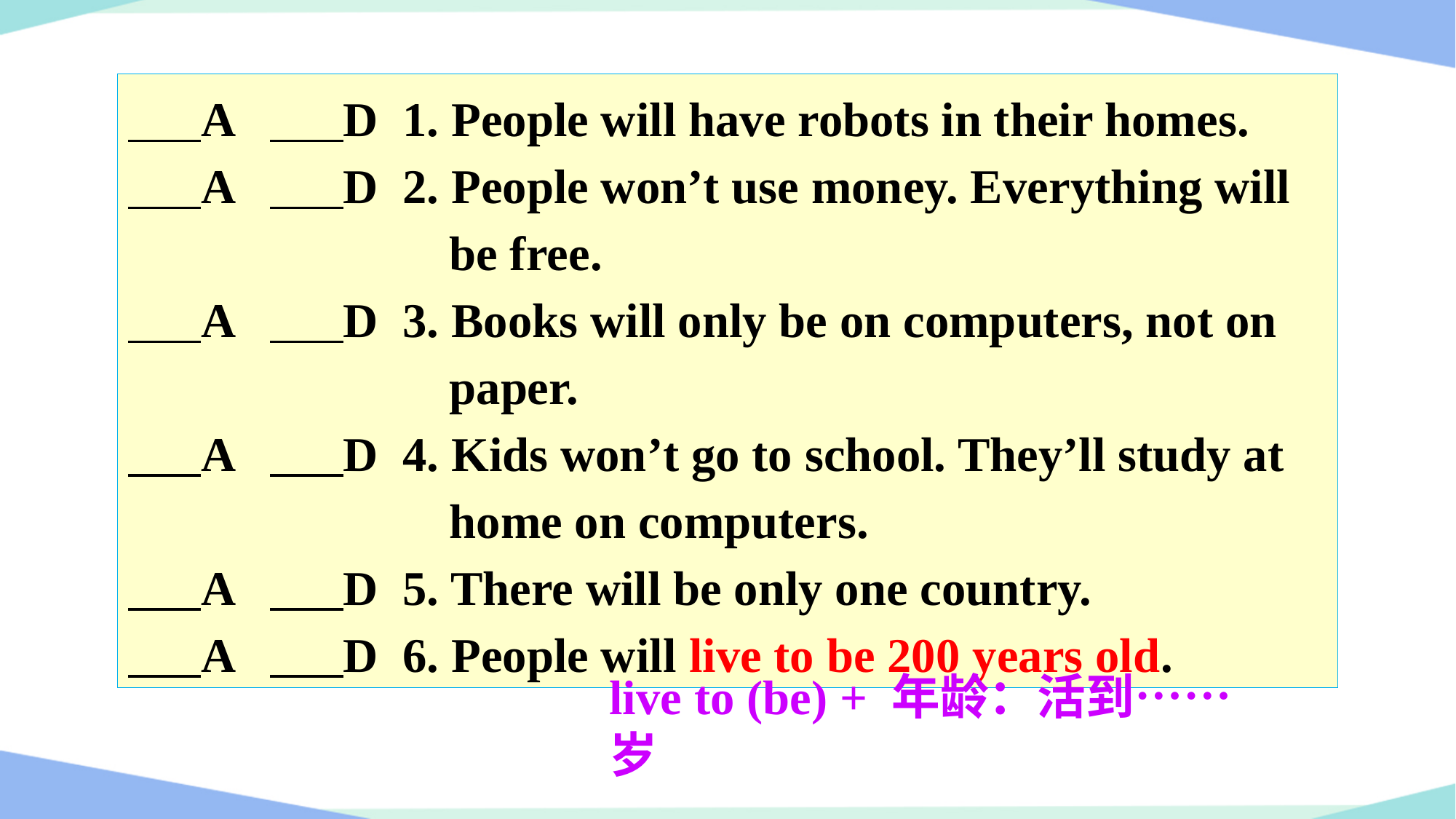

A         D  1. People will have robots in their homes.
      A         D  2. People won’t use money. Everything will be free.
      A         D  3. Books will only be on computers, not on paper.
      A         D  4. Kids won’t go to school. They’ll study at  home on computers.
      A         D  5. There will be only one country.
      A         D  6. People will live to be 200 years old.
live to (be) + 年龄：活到……岁